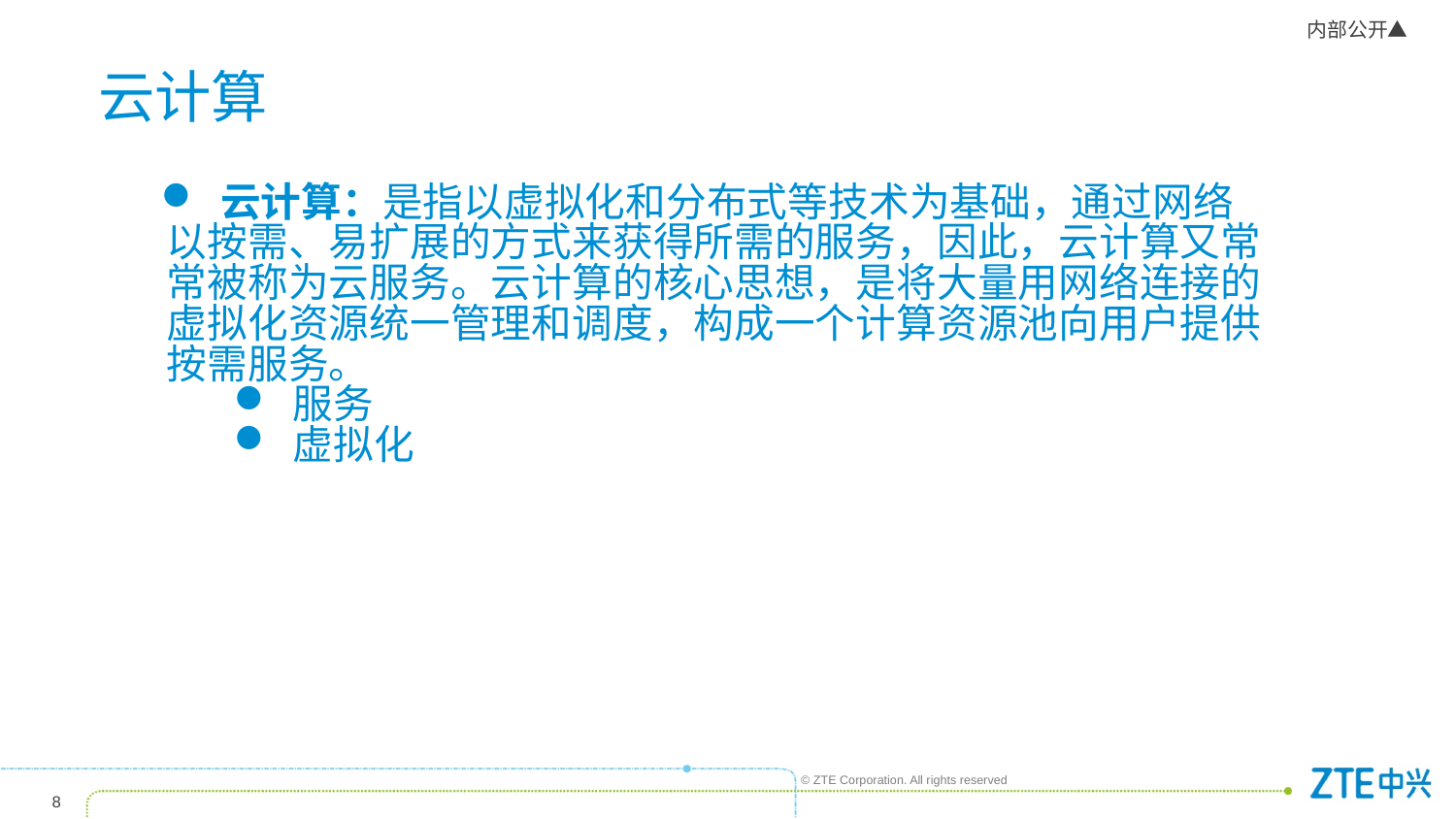

云计算
 云计算：是指以虚拟化和分布式等技术为基础，通过网络以按需、易扩展的方式来获得所需的服务，因此，云计算又常常被称为云服务。云计算的核心思想，是将大量用网络连接的虚拟化资源统一管理和调度，构成一个计算资源池向用户提供按需服务。
 服务
 虚拟化